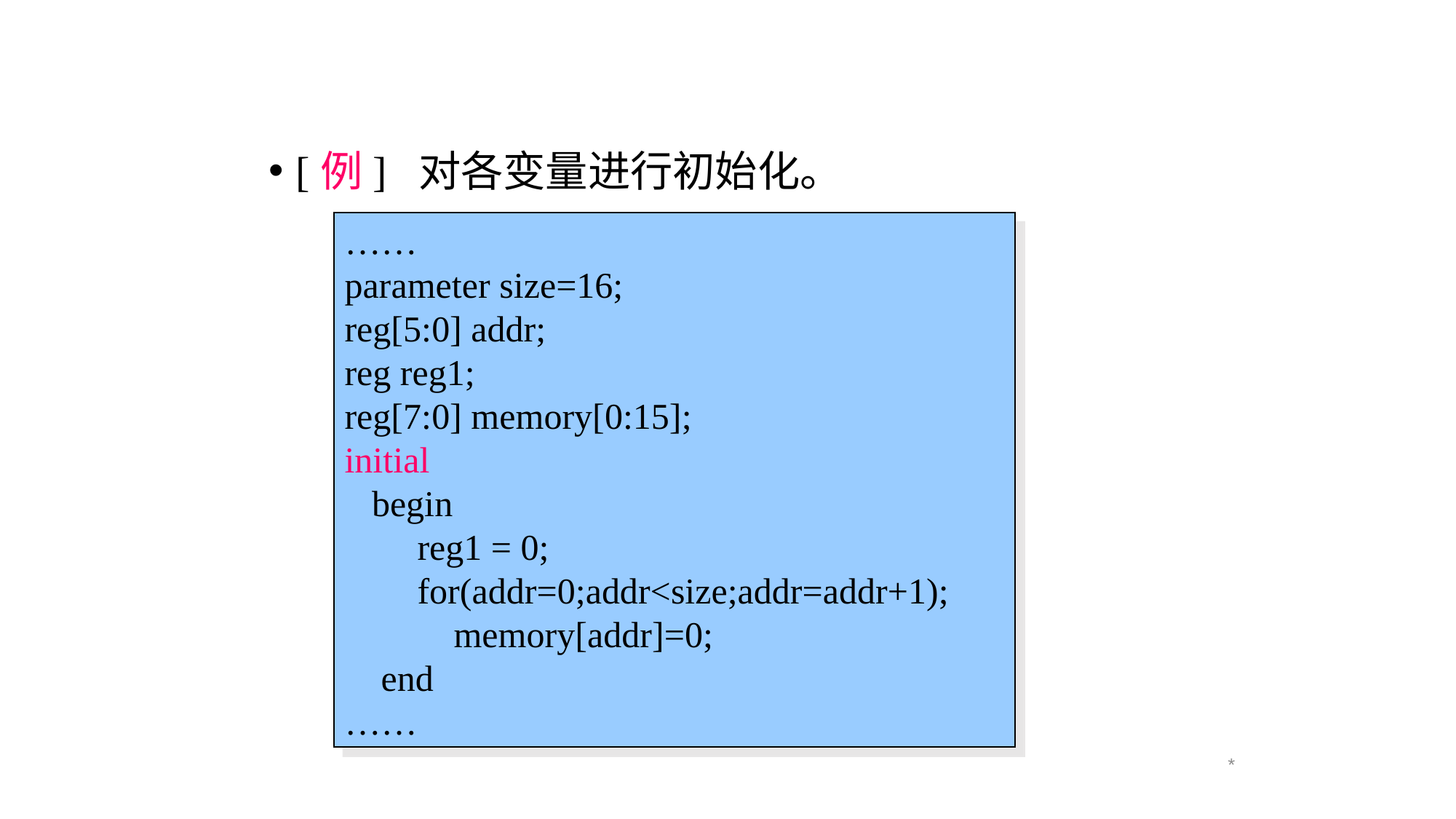

[例]  对各变量进行初始化。
……
parameter size=16;
reg[5:0] addr;
reg reg1;
reg[7:0] memory[0:15];
initial
   begin
        reg1 = 0;
        for(addr=0;addr<size;addr=addr+1);
            memory[addr]=0;
    end
……
*